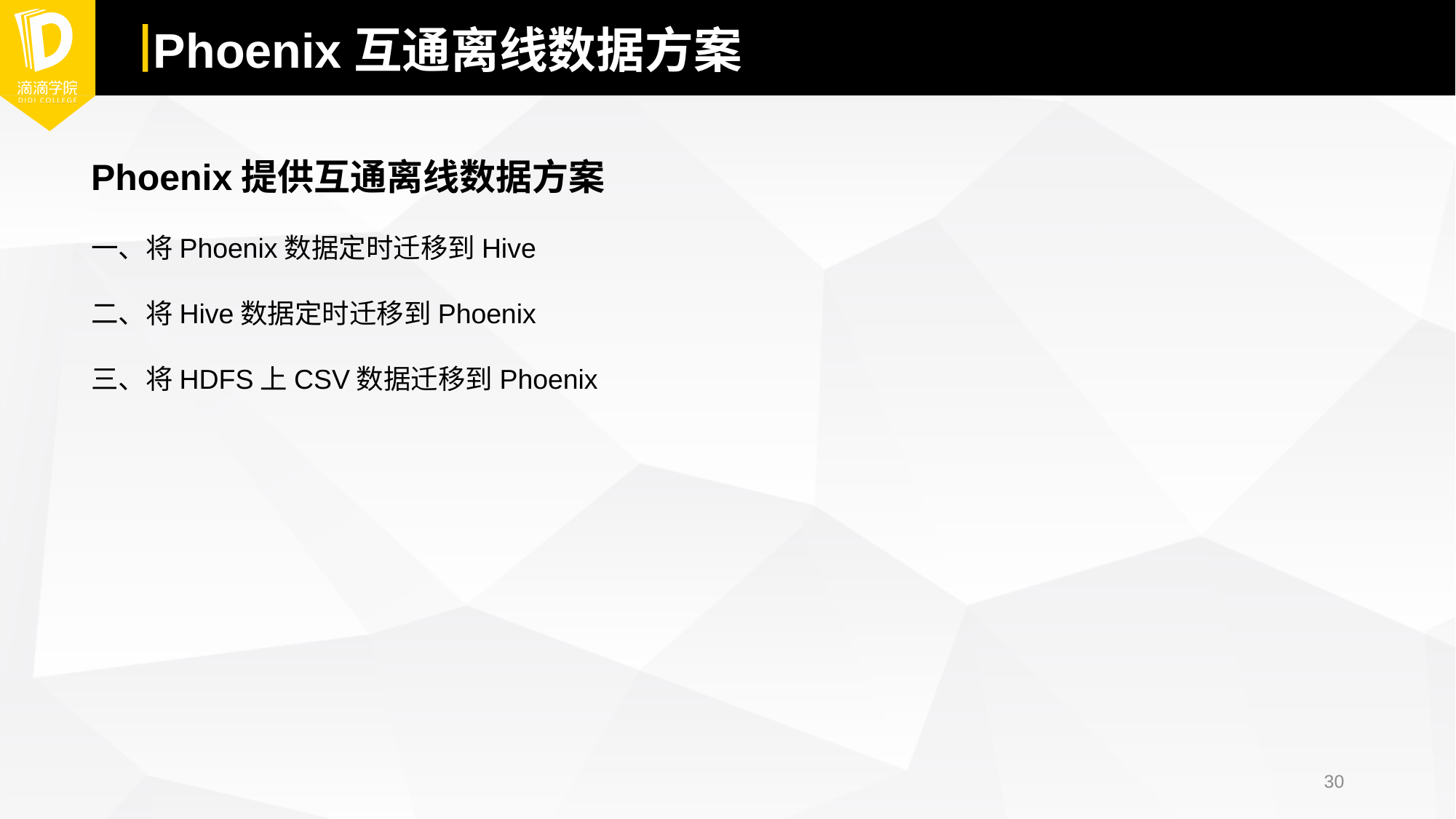

# Phoenix互通离线数据方案
Phoenix提供互通离线数据方案

一、将Phoenix数据定时迁移到Hive

二、将Hive数据定时迁移到Phoenix

三、将HDFS上CSV数据迁移到Phoenix

30